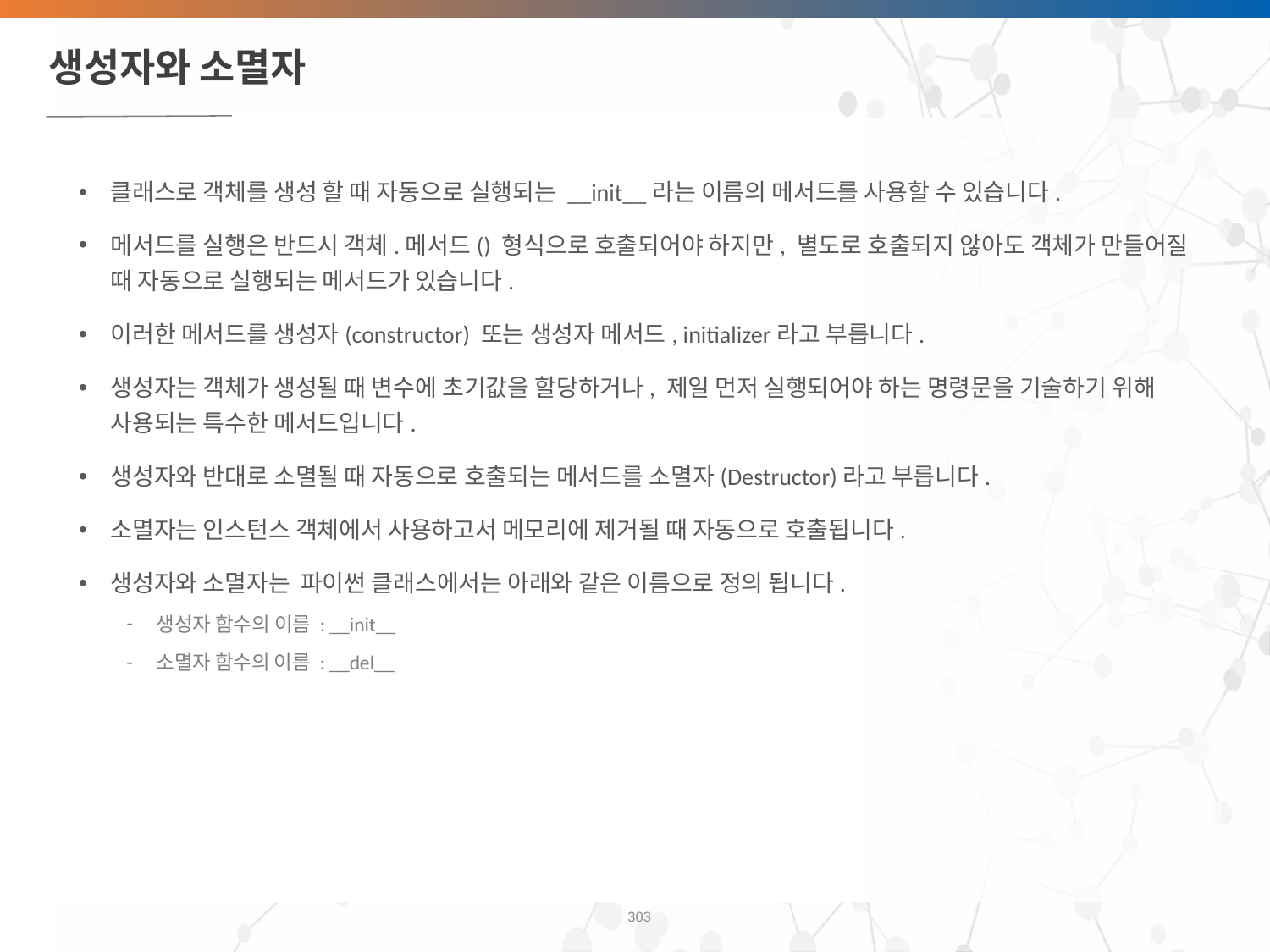

# 생성자와 소멸자
클래스로 객체를 생성 할 때 자동으로 실행되는 __init__라는 이름의 메서드를 사용할 수 있습니다.
메서드를 실행은 반드시 객체.메서드() 형식으로 호출되어야 하지만, 별도로 호출되지 않아도 객체가 만들어질 때 자동으로 실행되는 메서드가 있습니다.
이러한 메서드를 생성자(constructor) 또는 생성자 메서드, initializer라고 부릅니다.
생성자는 객체가 생성될 때 변수에 초기값을 할당하거나, 제일 먼저 실행되어야 하는 명령문을 기술하기 위해 사용되는 특수한 메서드입니다.
생성자와 반대로 소멸될 때 자동으로 호출되는 메서드를 소멸자(Destructor)라고 부릅니다.
소멸자는 인스턴스 객체에서 사용하고서 메모리에 제거될 때 자동으로 호출됩니다.
생성자와 소멸자는  파이썬 클래스에서는 아래와 같은 이름으로 정의 됩니다.
생성자 함수의 이름 : __init__
소멸자 함수의 이름 : __del__
303